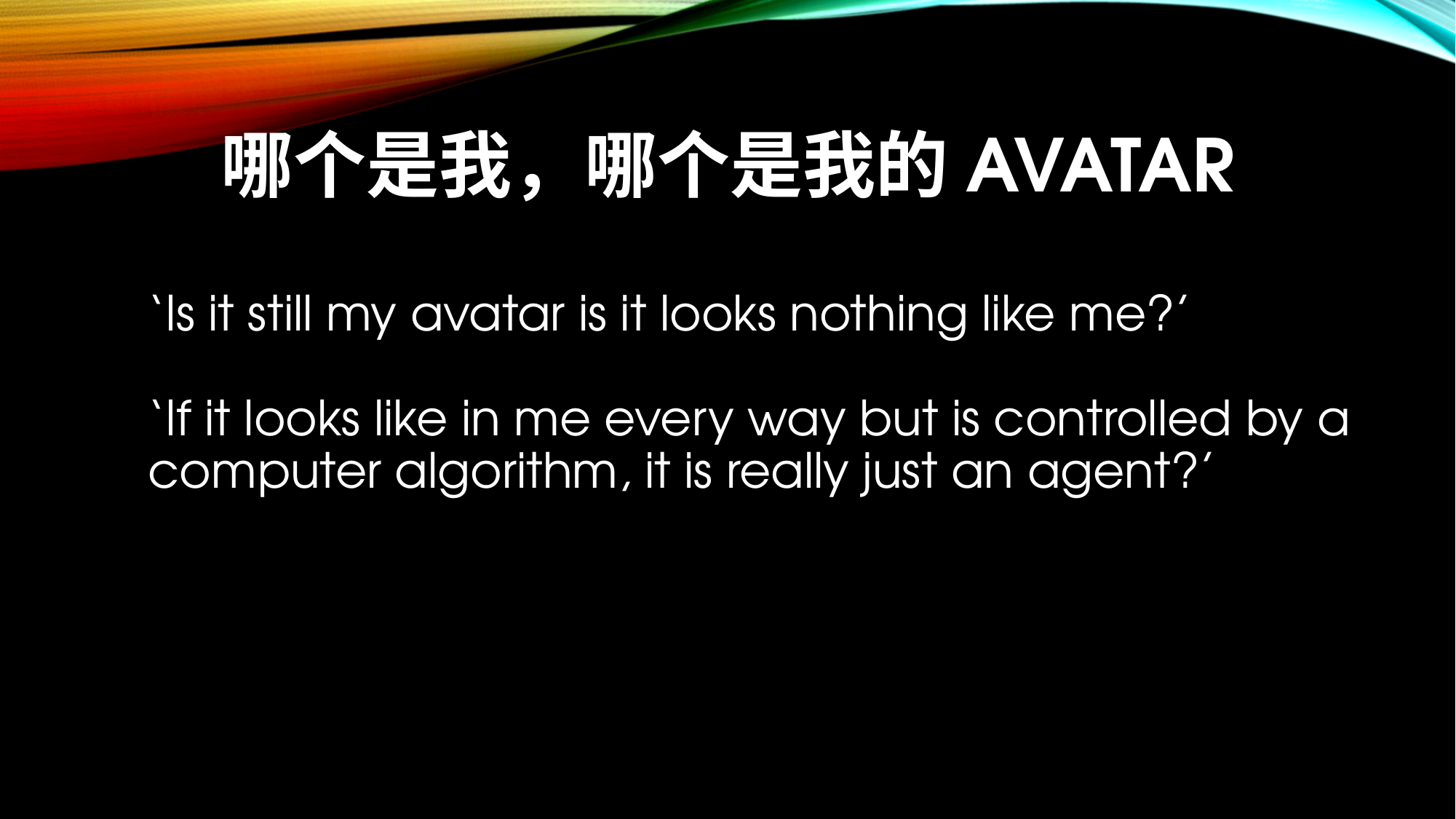

# 哪个是我，哪个是我的Avatar
‘Is it still my avatar is it looks nothing like me?’

‘If it looks like in me every way but is controlled by a computer algorithm, it is really just an agent?’